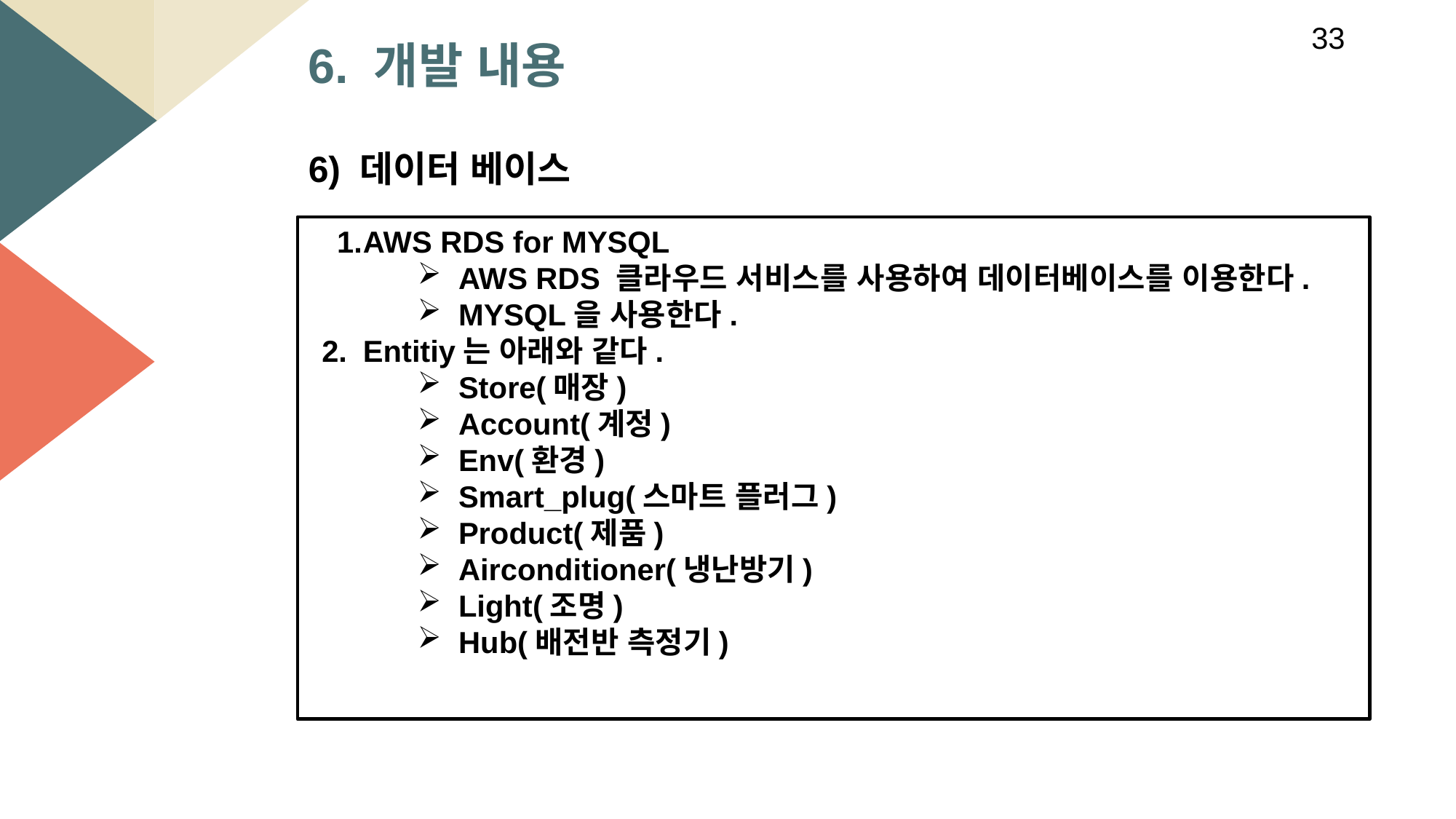

33
6. 개발 내용
6) 데이터 베이스
AWS RDS for MYSQL
AWS RDS 클라우드 서비스를 사용하여 데이터베이스를 이용한다.
MYSQL을 사용한다.
Entitiy는 아래와 같다.
Store(매장)
Account(계정)
Env(환경)
Smart_plug(스마트 플러그)
Product(제품)
Airconditioner(냉난방기)
Light(조명)
Hub(배전반 측정기)